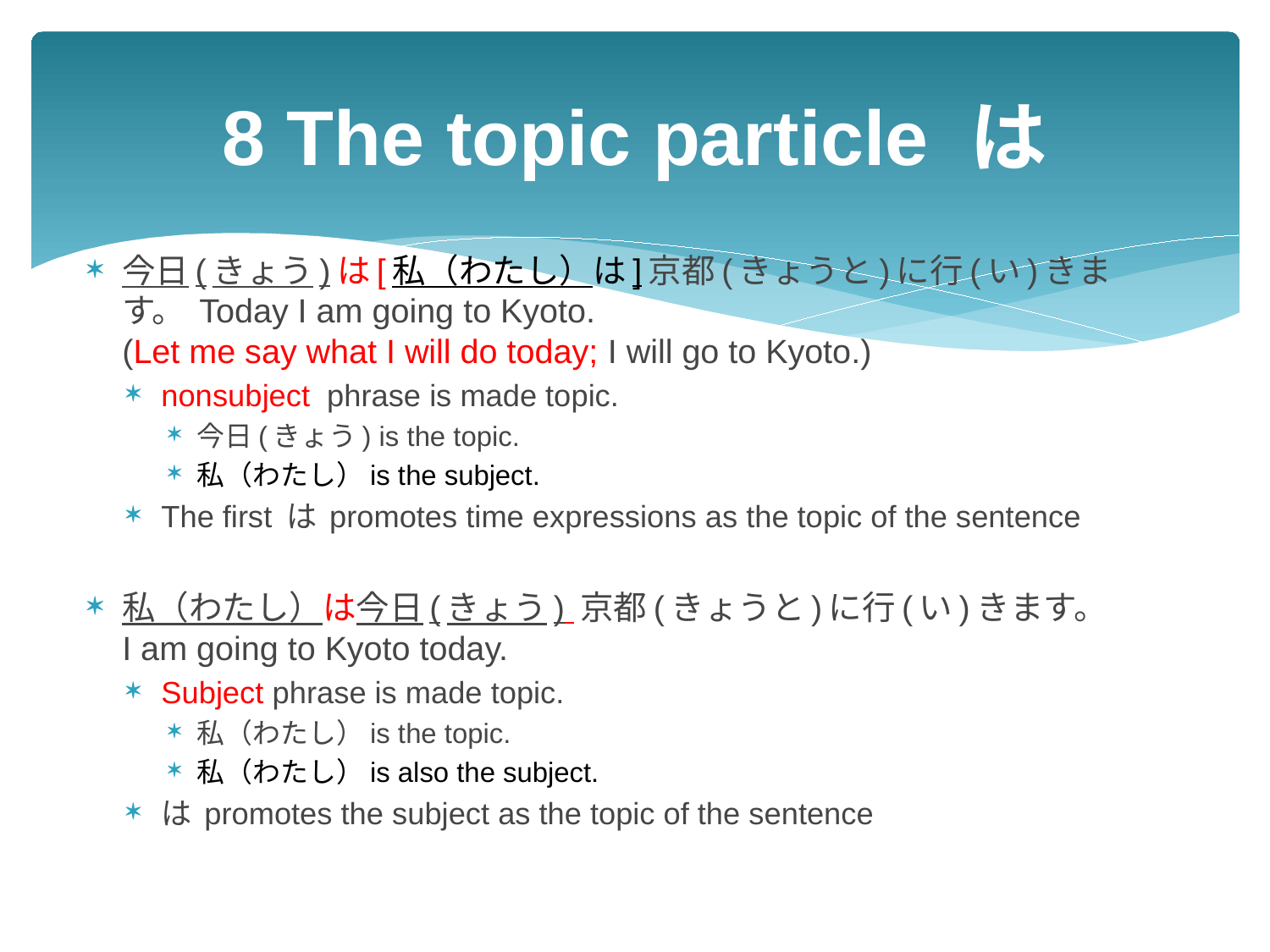

# 8 The topic particle は
今日(きょう)は[私（わたし）は]京都(きょうと)に行(い)きます。 Today I am going to Kyoto.
(Let me say what I will do today; I will go to Kyoto.)
nonsubject  phrase is made topic.
今日(きょう) is the topic.
私（わたし）is the subject.
The first は promotes time expressions as the topic of the sentence

私（わたし）は今日(きょう) 京都(きょうと)に行(い)きます。
I am going to Kyoto today.
Subject phrase is made topic.
私（わたし）is the topic.
私（わたし）is also the subject.
は promotes the subject as the topic of the sentence